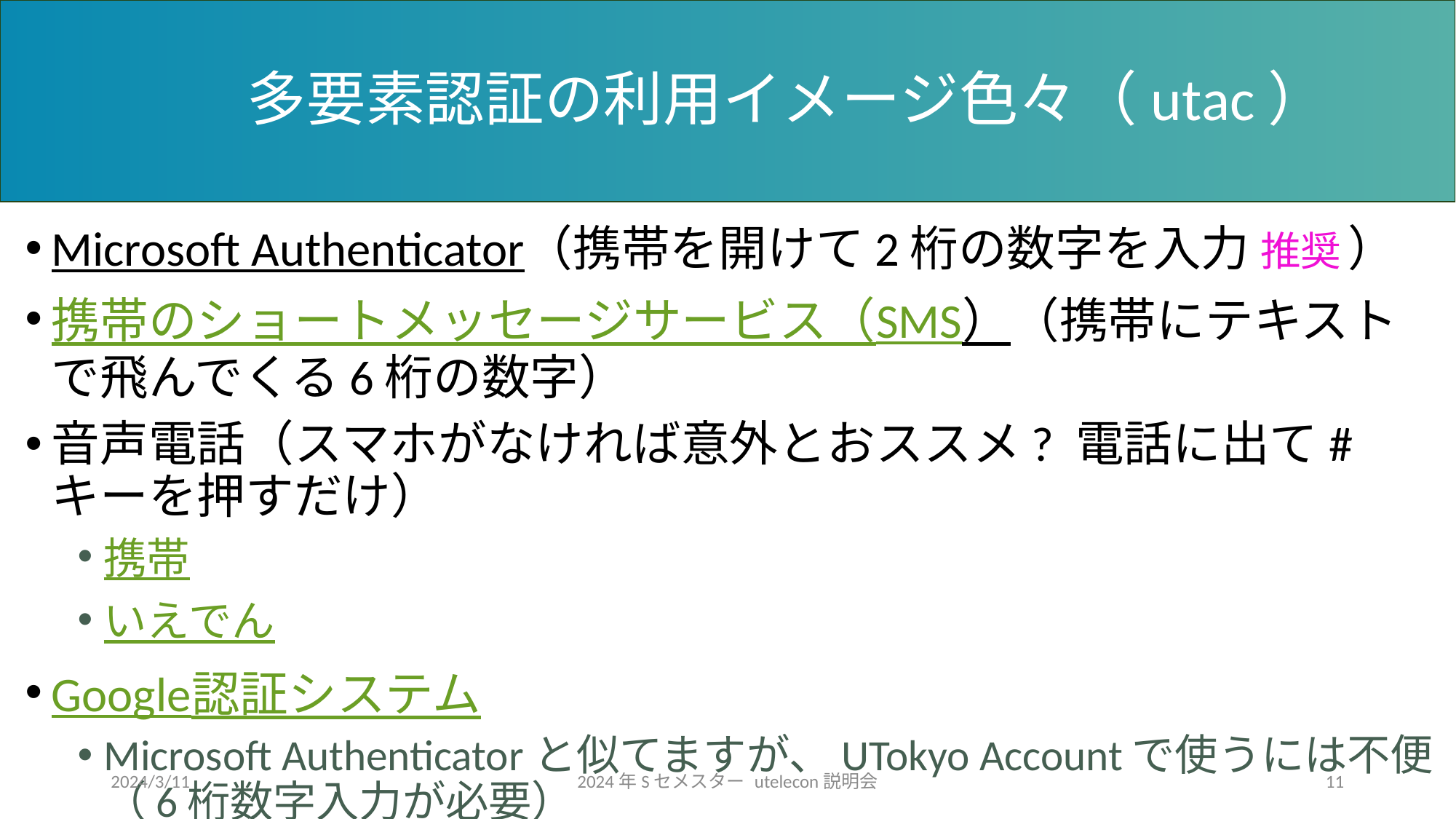

# 多要素認証の利用イメージ色々（utac）
Microsoft Authenticator（携帯を開けて2桁の数字を入力 推奨 ）
携帯のショートメッセージサービス（SMS）（携帯にテキストで飛んでくる6桁の数字）
音声電話（スマホがなければ意外とおススメ? 電話に出て#キーを押すだけ）
携帯
いえでん
Google認証システム
Microsoft Authenticatorと似てますが、UTokyo Accountで使うには不便（6桁数字入力が必要）
2024/3/11
2024年Sセメスター utelecon説明会
11